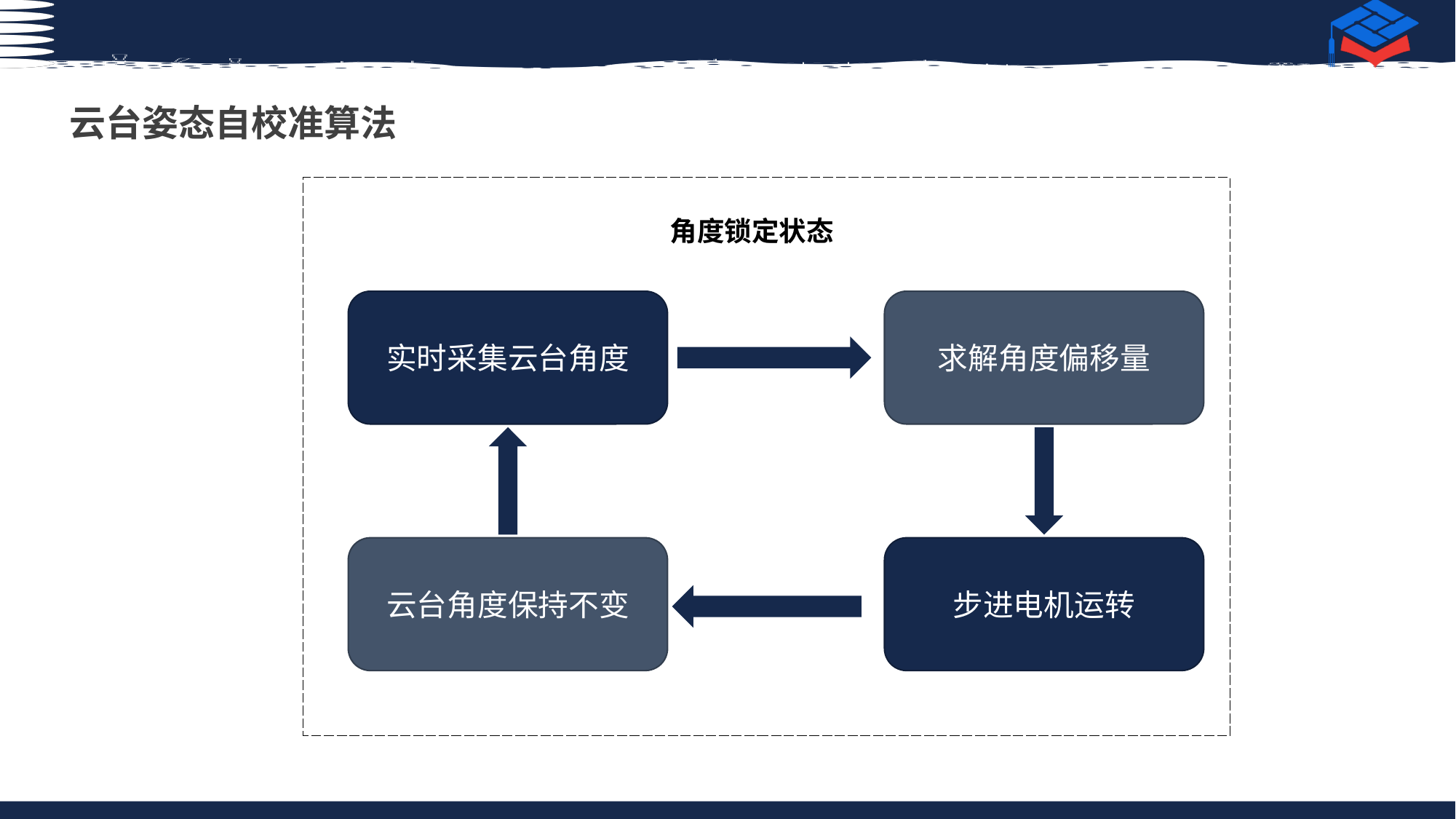

云台姿态自校准算法

角度锁定状态
求解角度偏移量
实时采集云台角度

云台角度保持不变
步进电机运转